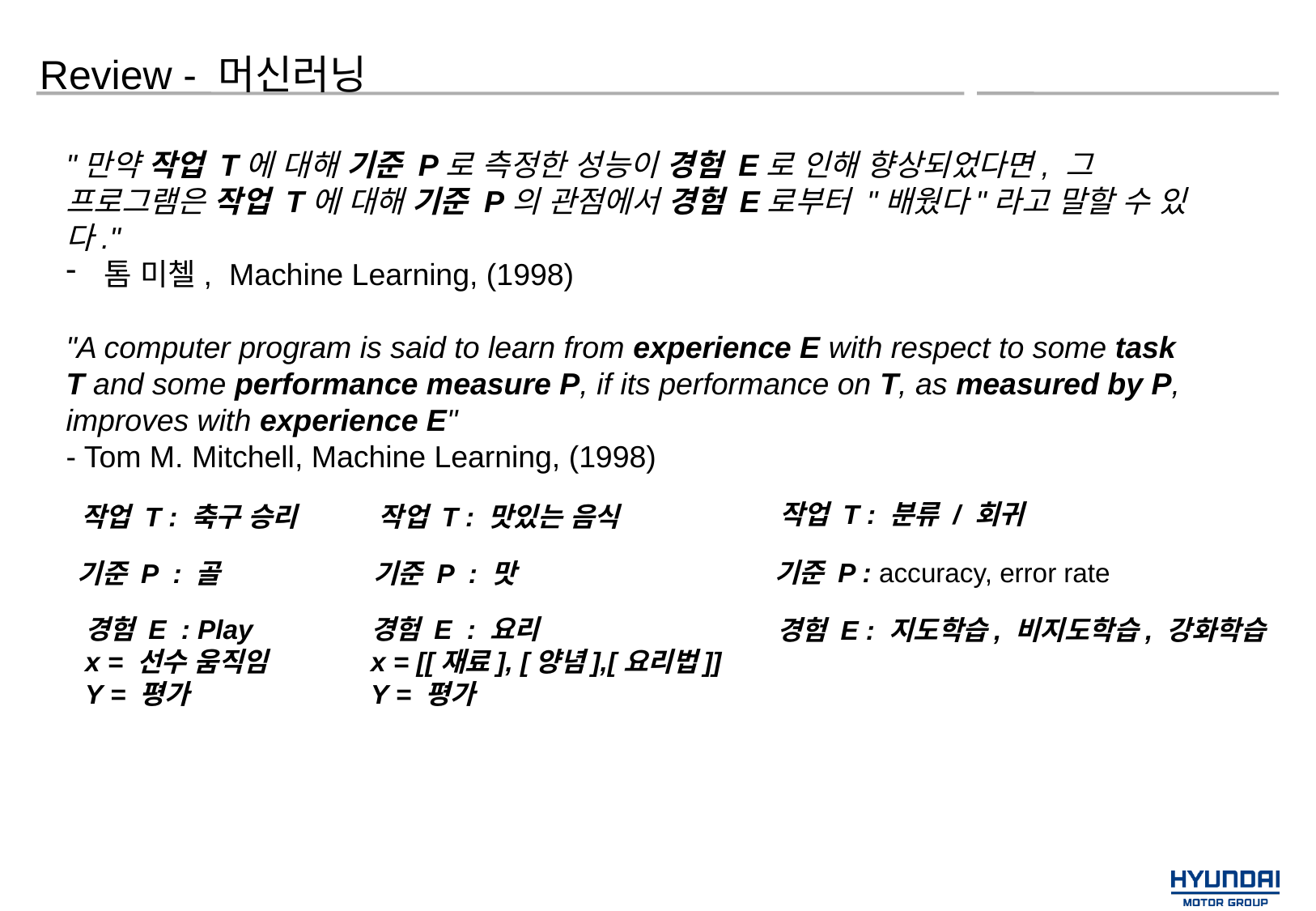

Review - 머신러닝
"만약 작업 T에 대해 기준 P로 측정한 성능이 경험 E로 인해 향상되었다면, 그 프로그램은 작업 T에 대해 기준 P의 관점에서 경험 E로부터 "배웠다"라고 말할 수 있다."
톰 미첼,  Machine Learning, (1998)

"A computer program is said to learn from experience E with respect to some task T and some performance measure P, if its performance on T, as measured by P, improves with experience E"
- Tom M. Mitchell, Machine Learning, (1998)
작업 T : 분류 / 회귀
작업 T : 축구 승리
작업 T : 맛있는 음식
기준 P : accuracy, error rate
기준 P  : 골
기준 P  : 맛
경험 E  : Play
x = 선수 움직임
Y = 평가
경험 E  : 요리
x = [[재료], [양념],[요리법]]
Y = 평가
경험 E : 지도학습, 비지도학습, 강화학습